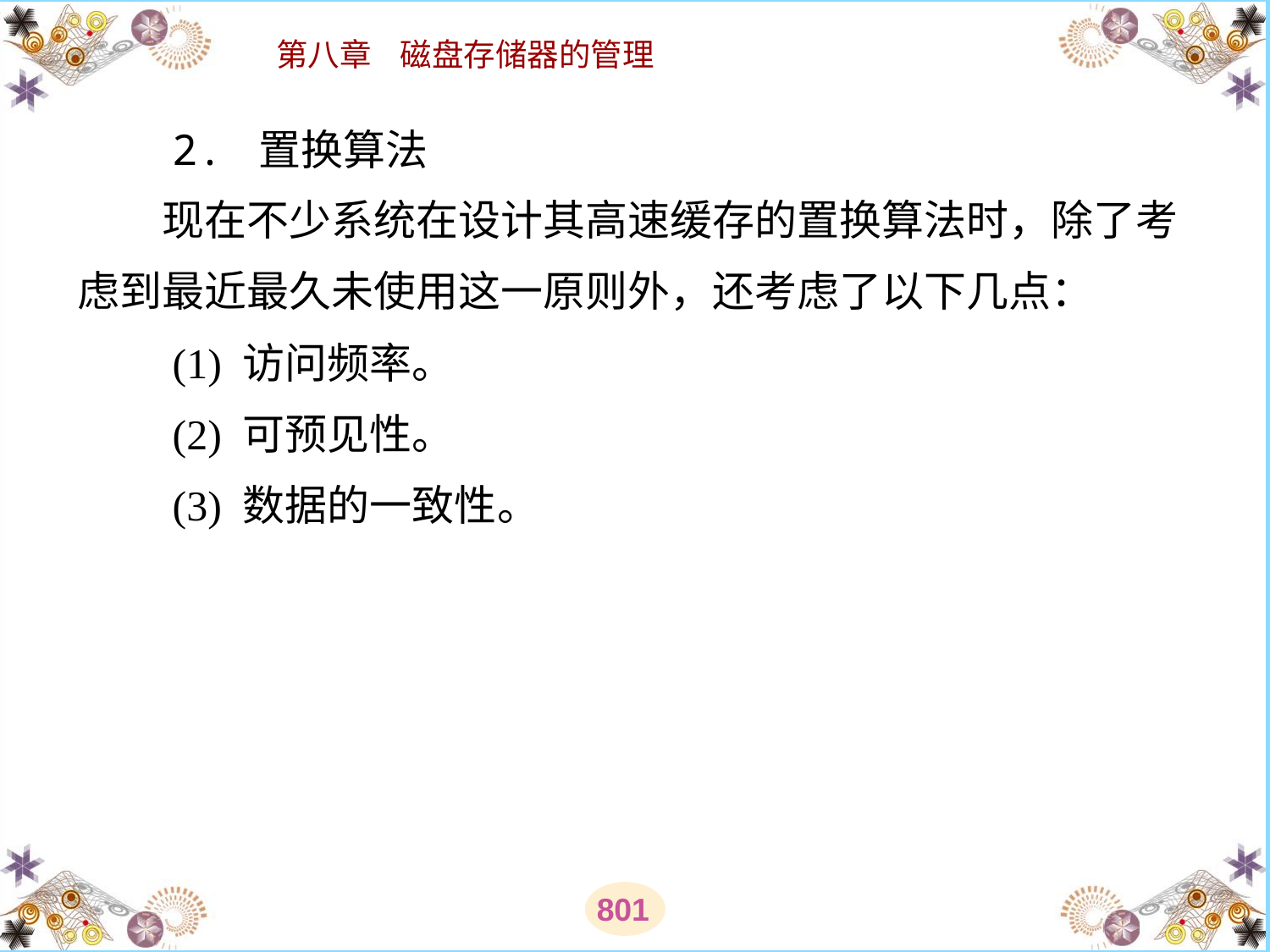

# 2. 置换算法 　　现在不少系统在设计其高速缓存的置换算法时，除了考虑到最近最久未使用这一原则外，还考虑了以下几点： 　　(1) 访问频率。 　　(2) 可预见性。 　　(3) 数据的一致性。